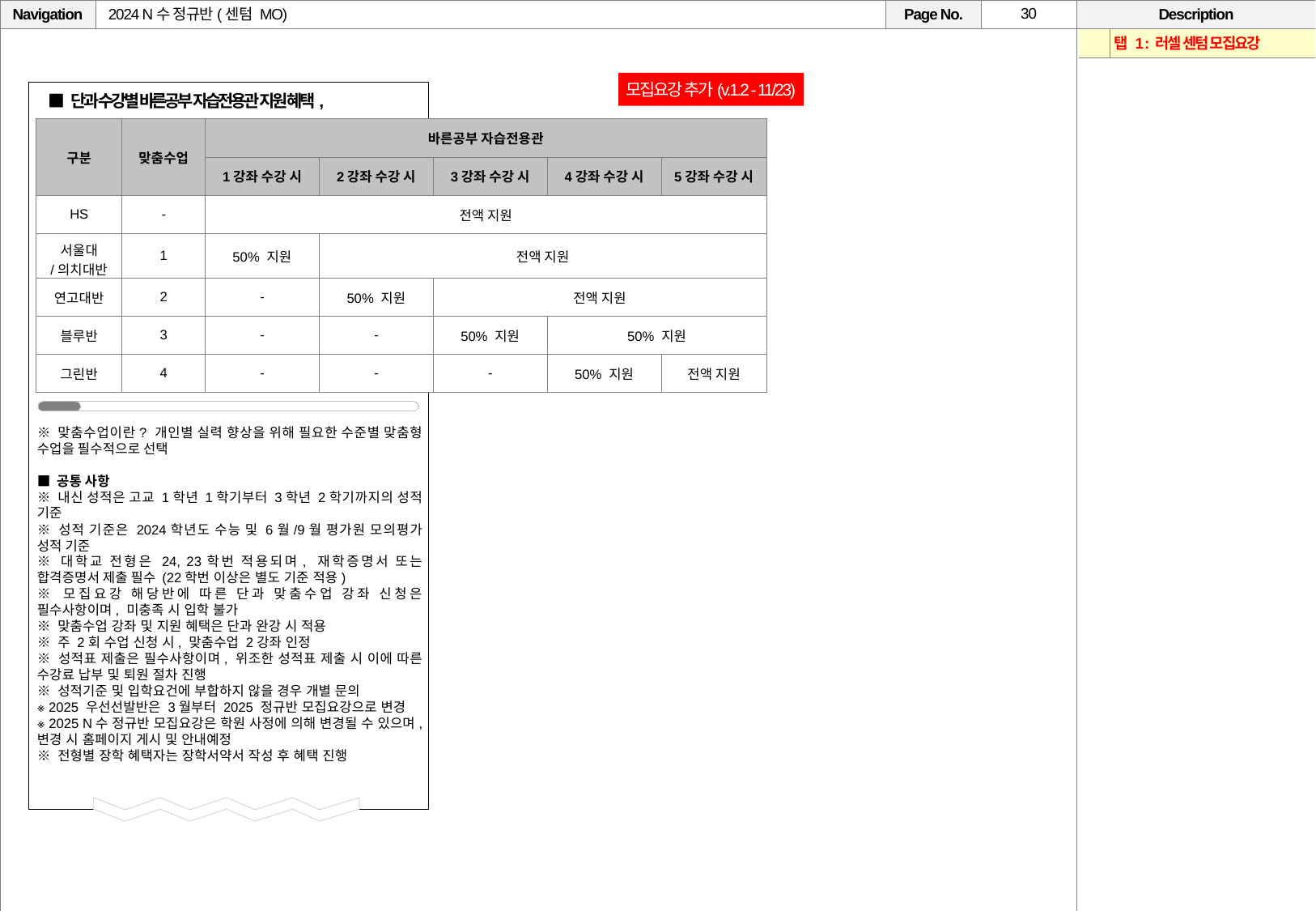

# 2024 N수 정규반(센텀 MO)
|  | 탭 1 : 러셀 센텀 모집요강 |
| --- | --- |
모집요강 추가(v.1.2 - 11/23)

■ 단과 수강별 바른공부 자습전용관 지원 혜택,
| 구분 | 맞춤수업 | 바른공부 자습전용관 | 바른공부 자습전용관 |  |  |  |
| --- | --- | --- | --- | --- | --- | --- |
|  |  | 1강좌 수강 시 | 2강좌 수강 시 | 3강좌 수강 시 | 4강좌 수강 시 | 5강좌 수강 시 |
| HS | - | 전액 지원 | 전액 지원 |  |  |  |
| 서울대 /의치대반 | 1 | 50% 지원 | 전액 지원 | 전액 지원 |  |  |
| 연고대반 | 2 | - | 50% 지원 | 전액 지원 | 전액 지원 |  |
| 블루반 | 3 | - | - | 50% 지원 | 50% 지원 |  |
| 그린반 | 4 | - | - | - | 50% 지원 | 전액 지원 |

※ 맞춤수업이란? 개인별 실력 향상을 위해 필요한 수준별 맞춤형 수업을 필수적으로 선택

■ 공통 사항
※ 내신 성적은 고교 1학년 1학기부터 3학년 2학기까지의 성적 기준
※ 성적 기준은 2024학년도 수능 및 6월/9월 평가원 모의평가 성적 기준
※ 대학교 전형은 24, 23학번 적용되며, 재학증명서 또는 합격증명서 제출 필수 (22학번 이상은 별도 기준 적용)
※ 모집요강 해당반에 따른 단과 맞춤수업 강좌 신청은 필수사항이며, 미충족 시 입학 불가
※ 맞춤수업 강좌 및 지원 혜택은 단과 완강 시 적용
※ 주 2회 수업 신청 시, 맞춤수업 2강좌 인정
※ 성적표 제출은 필수사항이며, 위조한 성적표 제출 시 이에 따른 수강료 납부 및 퇴원 절차 진행
※ 성적기준 및 입학요건에 부합하지 않을 경우 개별 문의
※ 2025 우선선발반은 3월부터 2025 정규반 모집요강으로 변경
※ 2025 N수 정규반 모집요강은 학원 사정에 의해 변경될 수 있으며, 변경 시 홈페이지 게시 및 안내예정
※ 전형별 장학 혜택자는 장학서약서 작성 후 혜택 진행